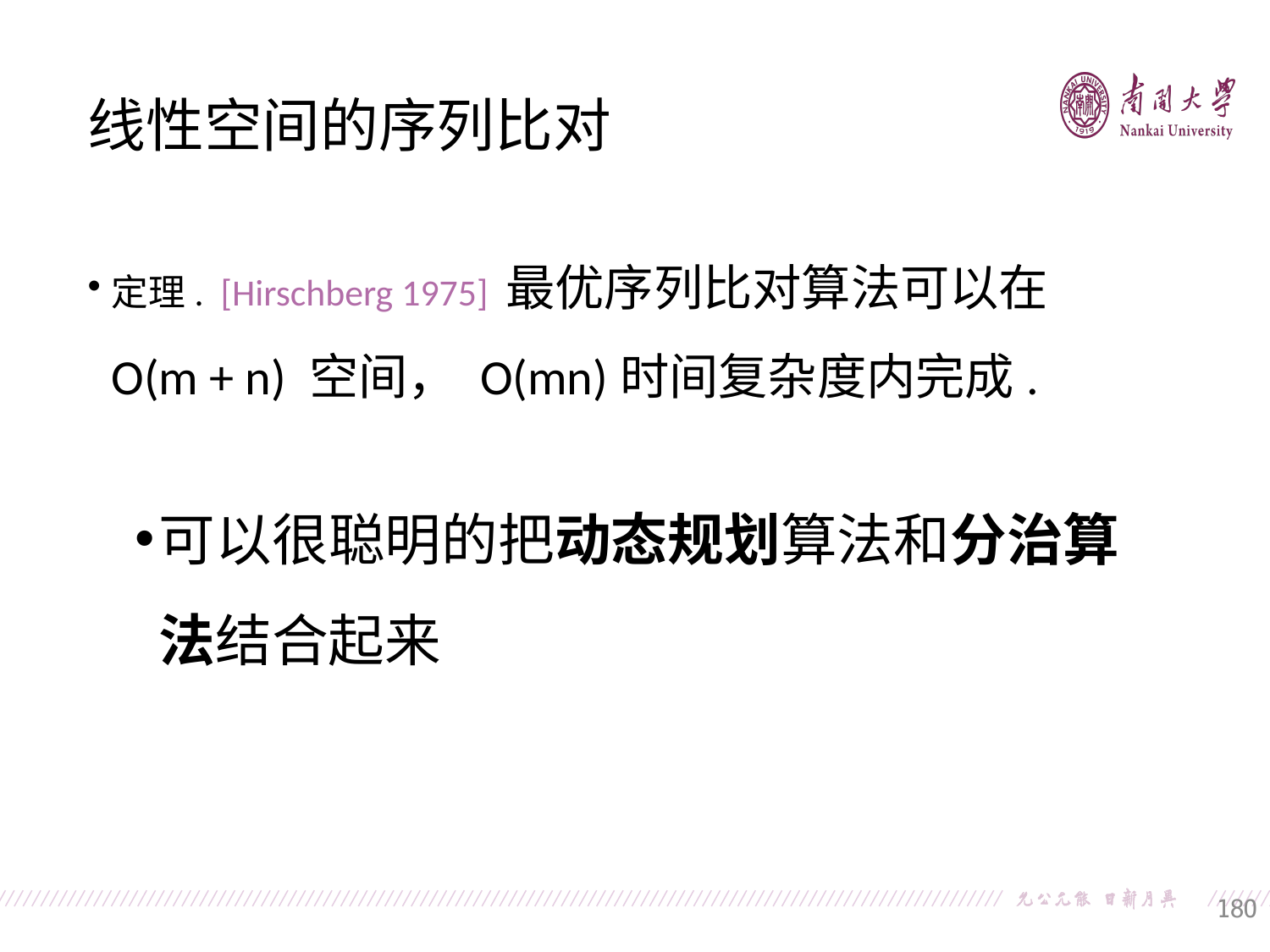

线性空间的序列比对
定理.  [Hirschberg 1975] 最优序列比对算法可以在 O(m + n) 空间， O(mn)时间复杂度内完成.

可以很聪明的把动态规划算法和分治算法结合起来

180